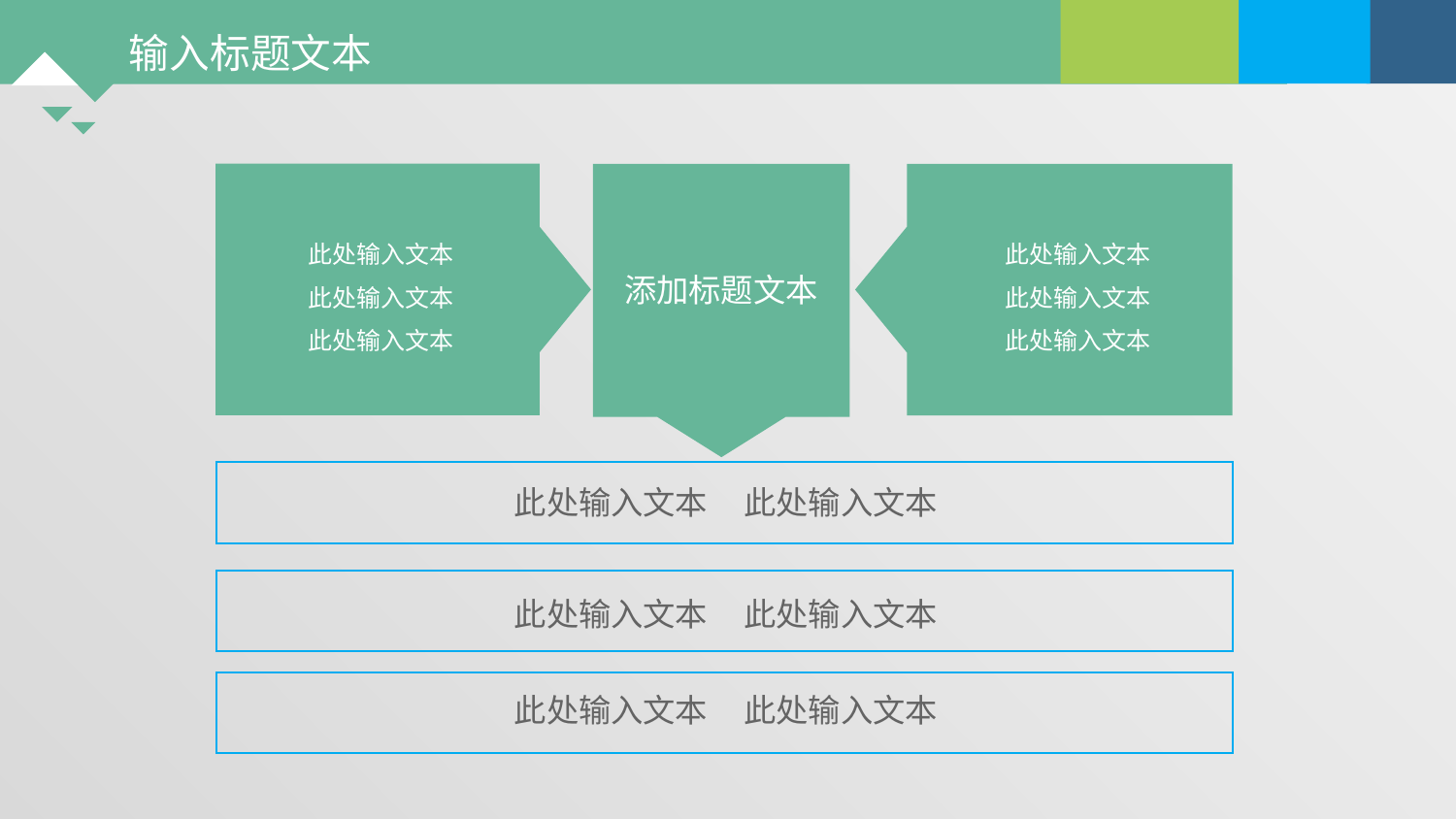

此处输入文本
此处输入文本
此处输入文本

添加标题文本

此处输入文本
此处输入文本
此处输入文本
此处输入文本     此处输入文本

此处输入文本     此处输入文本
此处输入文本     此处输入文本